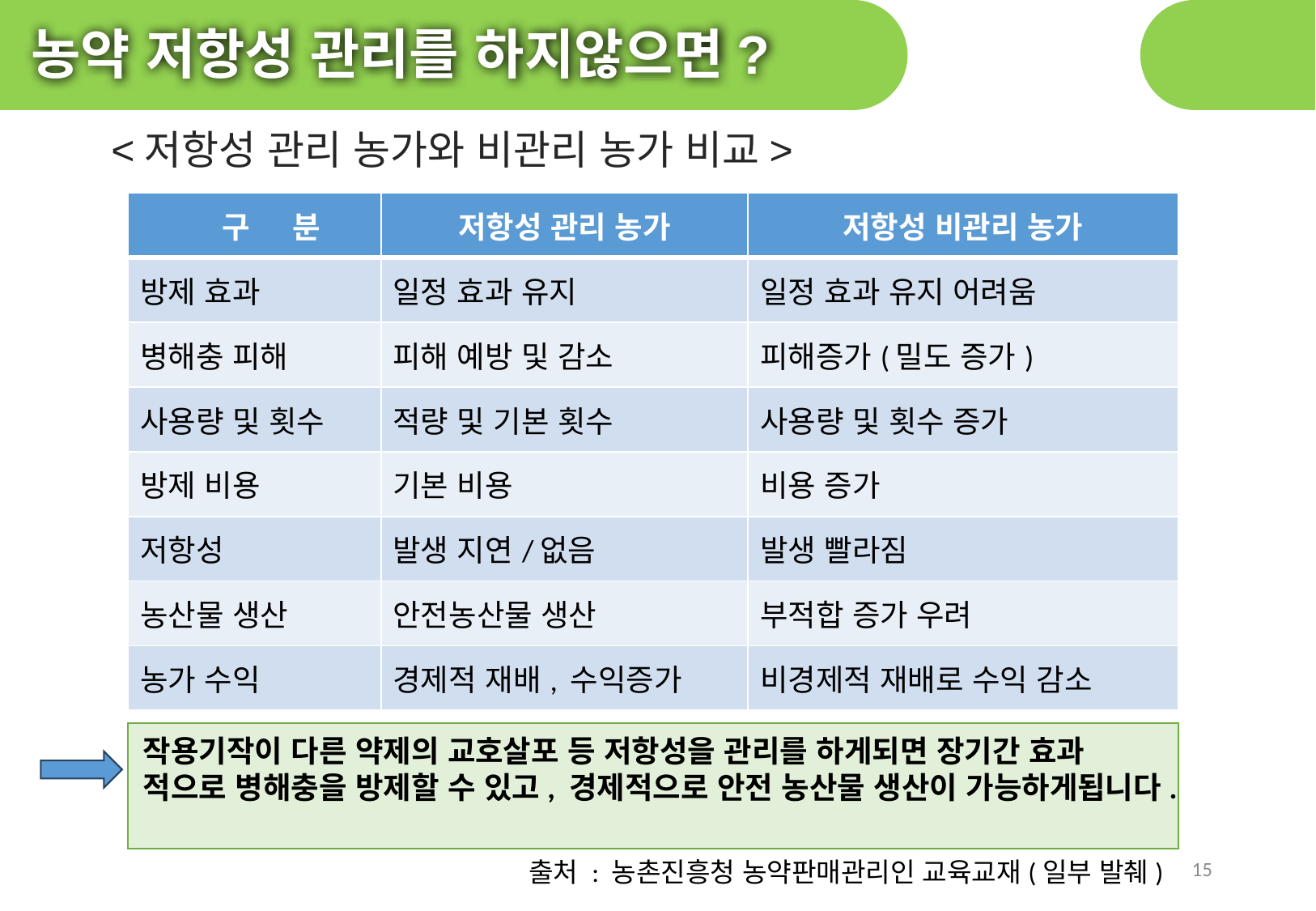

농약 저항성 관리를 하지않으면?
<저항성 관리 농가와 비관리 농가 비교>
| 구 분 | 저항성 관리 농가 | 저항성 비관리 농가 |
| --- | --- | --- |
| 방제 효과 | 일정 효과 유지 | 일정 효과 유지 어려움 |
| 병해충 피해 | 피해 예방 및 감소 | 피해증가(밀도 증가) |
| 사용량 및 횟수 | 적량 및 기본 횟수 | 사용량 및 횟수 증가 |
| 방제 비용 | 기본 비용 | 비용 증가 |
| 저항성 | 발생 지연/없음 | 발생 빨라짐 |
| 농산물 생산 | 안전농산물 생산 | 부적합 증가 우려 |
| 농가 수익 | 경제적 재배, 수익증가 | 비경제적 재배로 수익 감소 |

작용기작이 다른 약제의 교호살포 등 저항성을 관리를 하게되면 장기간 효과    적으로 병해충을 방제할 수 있고, 경제적으로 안전 농산물 생산이 가능하게됩니다.

15
출처 : 농촌진흥청 농약판매관리인 교육교재(일부 발췌)